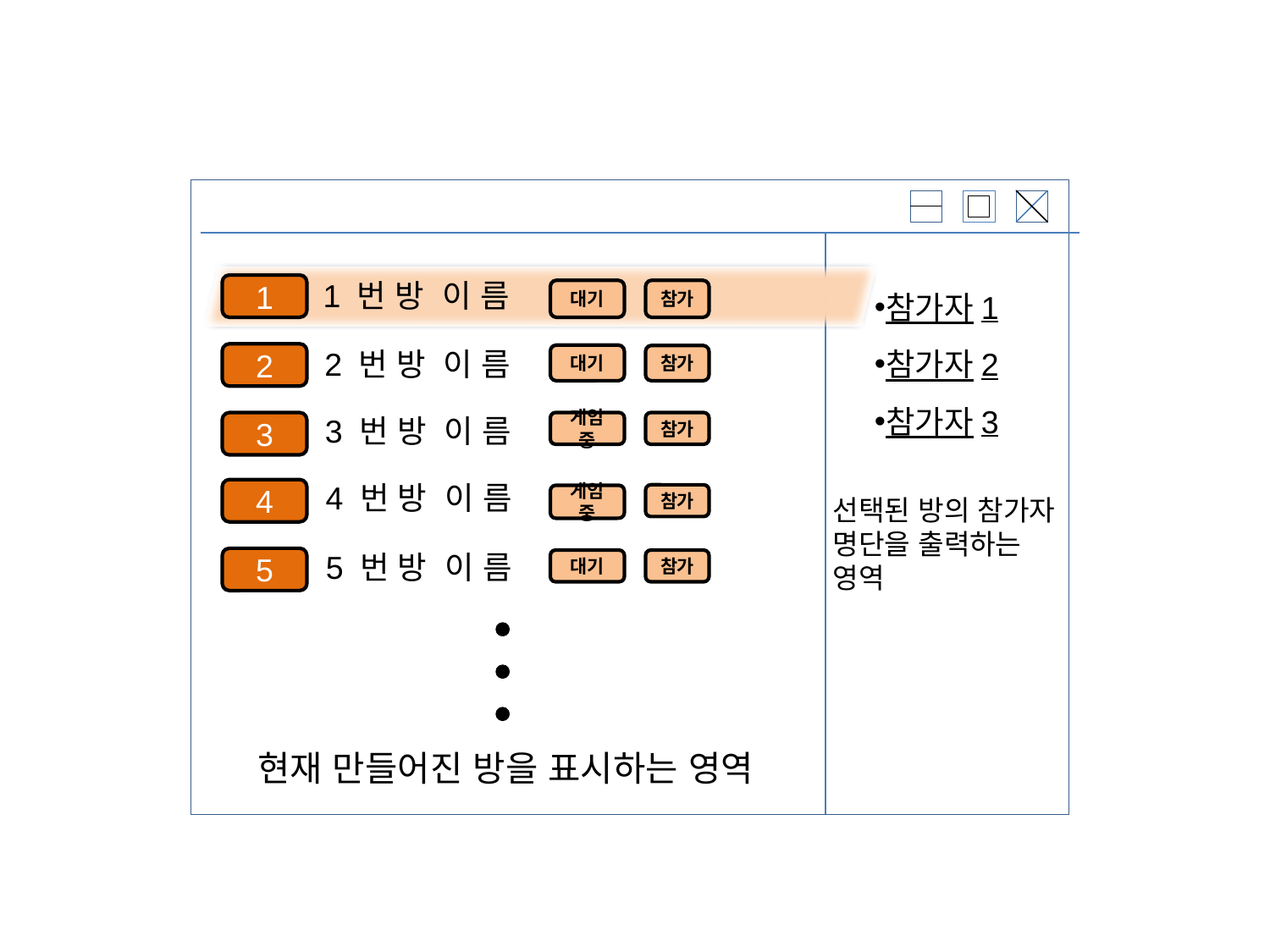

참가자1
참가자2
참가자3

 1 번 방  이 름
1
대기
참가
 2 번 방  이 름
2
대기
참가
 3 번 방  이 름
3
참가
게임중
 4 번 방  이 름
4
참가
게임중
선택된 방의 참가자 명단을 출력하는 영역
 5 번 방  이 름
5
대기
참가

현재 만들어진 방을 표시하는 영역